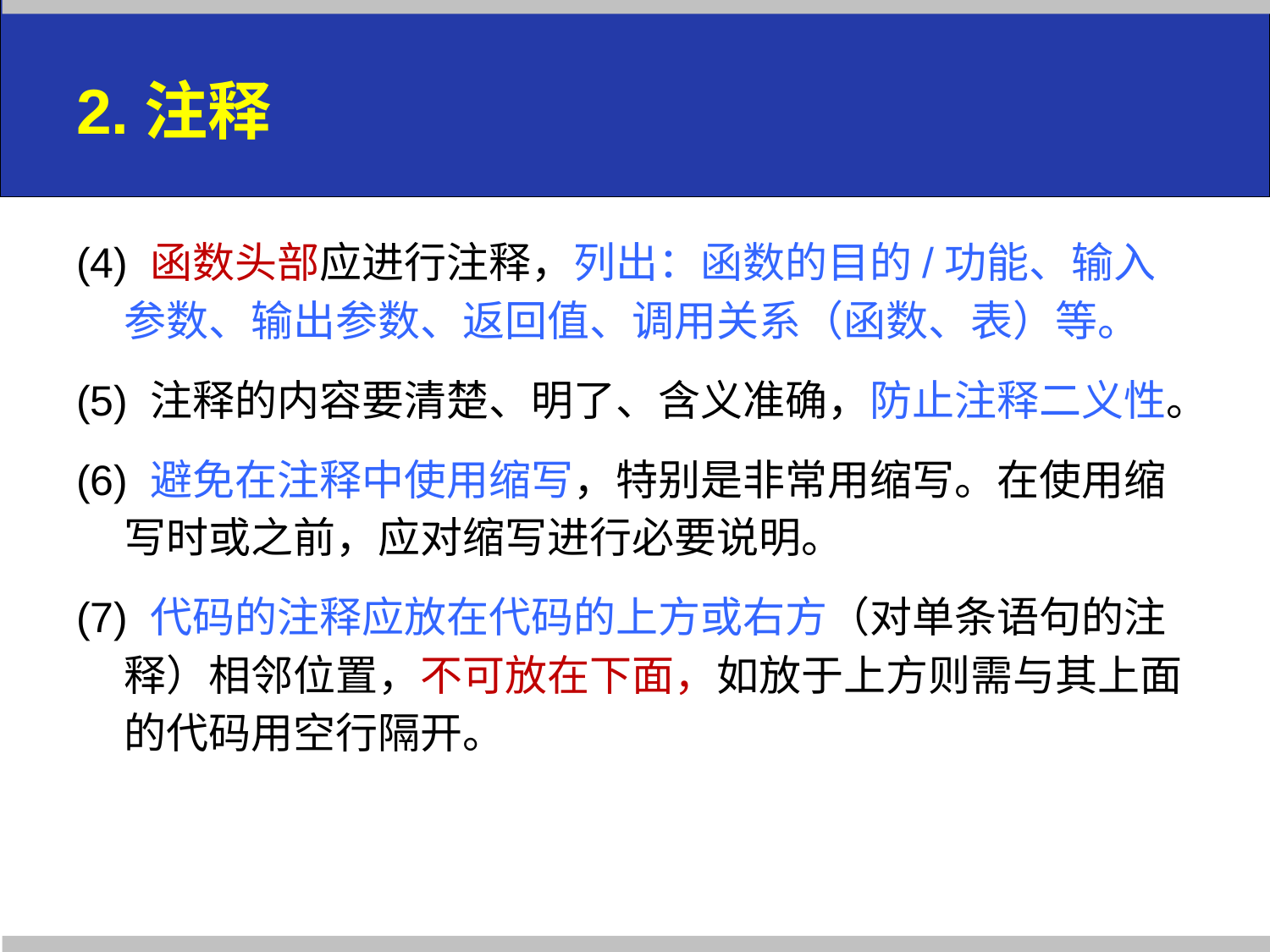

# 2.注释
(4) 函数头部应进行注释，列出：函数的目的/功能、输入参数、输出参数、返回值、调用关系（函数、表）等。
(5) 注释的内容要清楚、明了、含义准确，防止注释二义性。
(6) 避免在注释中使用缩写，特别是非常用缩写。在使用缩写时或之前，应对缩写进行必要说明。
(7) 代码的注释应放在代码的上方或右方（对单条语句的注释）相邻位置，不可放在下面，如放于上方则需与其上面的代码用空行隔开。
680